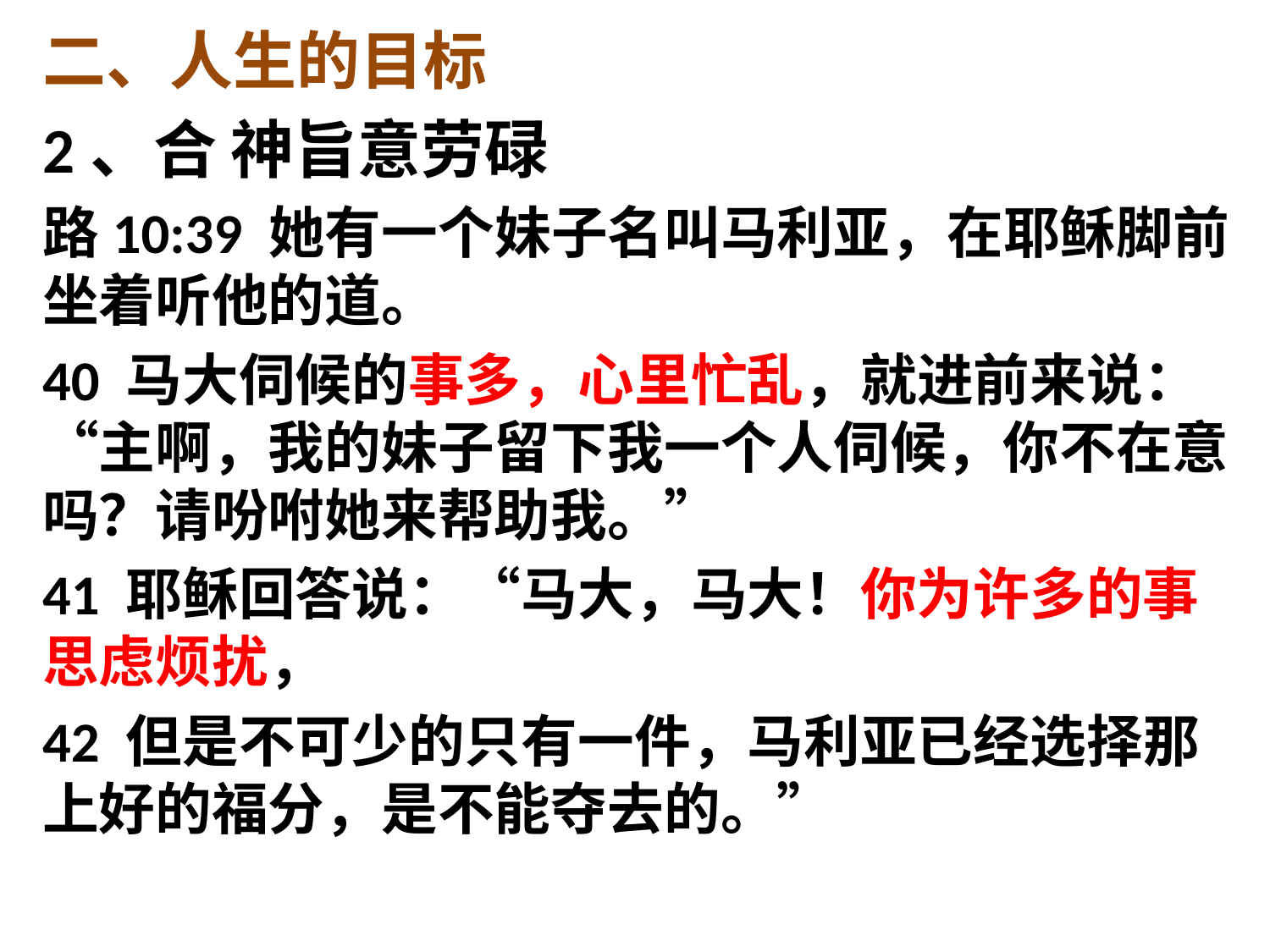

二、人生的目标
2、合 神旨意劳碌
路10:39 她有一个妹子名叫马利亚，在耶稣脚前坐着听他的道。
40 马大伺候的事多，心里忙乱，就进前来说：“主啊，我的妹子留下我一个人伺候，你不在意吗？请吩咐她来帮助我。”
41 耶稣回答说：“马大，马大！你为许多的事思虑烦扰，
42 但是不可少的只有一件，马利亚已经选择那上好的福分，是不能夺去的。”